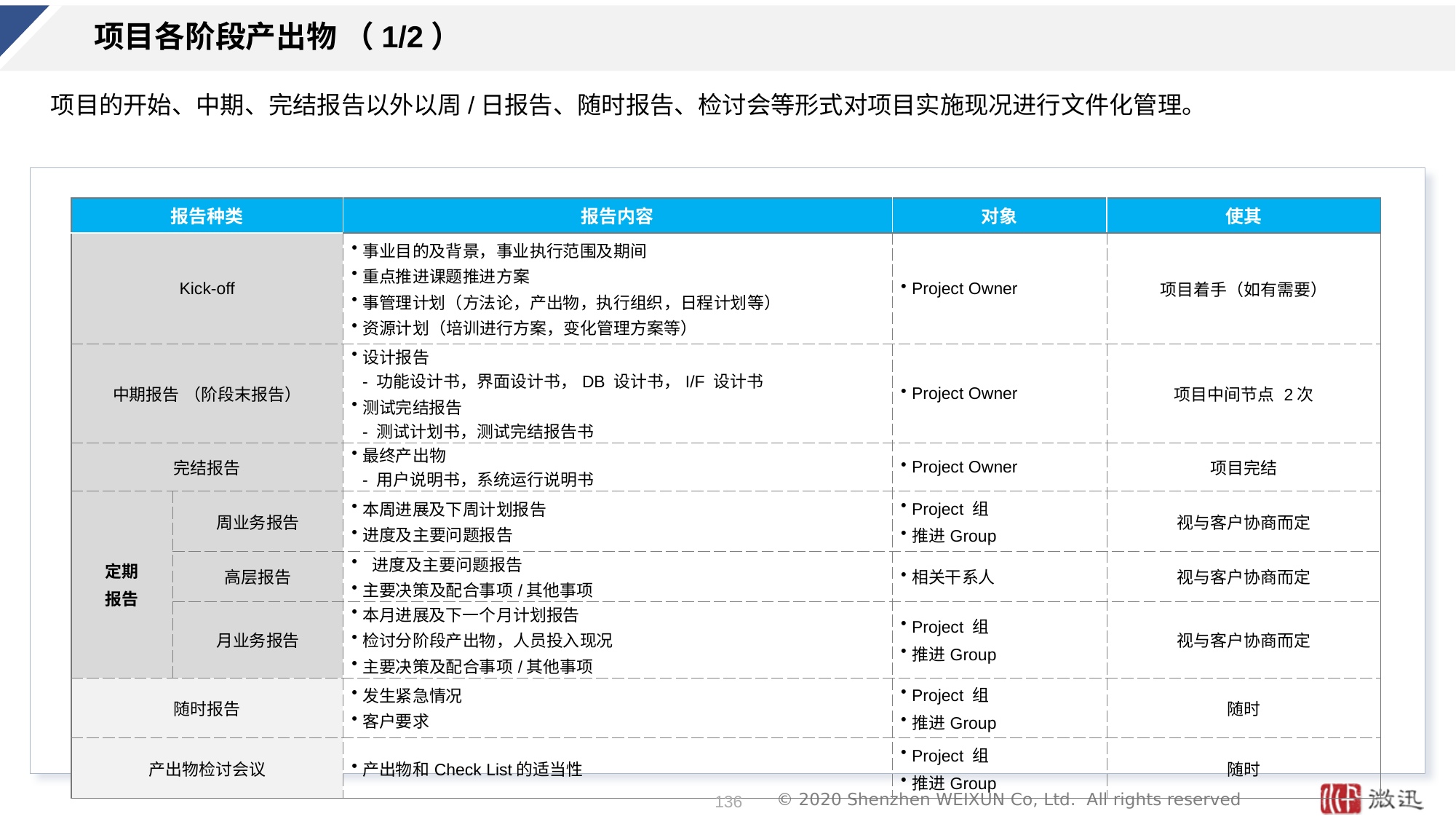

# 项目各阶段产出物 （1/2）
项目的开始、中期、完结报告以外以周/日报告、随时报告、检讨会等形式对项目实施现况进行文件化管理。
| 报告种类 |  | 报告内容 | 对象 | 使其 |
| --- | --- | --- | --- | --- |
| Kick-off |  | 事业目的及背景，事业执行范围及期间 重点推进课题推进方案 事管理计划（方法论，产出物，执行组织，日程计划等） 资源计划（培训进行方案，变化管理方案等） | Project Owner | 项目着手（如有需要） |
| 中期报告 （阶段末报告） |  | 设计报告 - 功能设计书，界面设计书，DB 设计书，I/F 设计书 测试完结报告 - 测试计划书，测试完结报告书 | Project Owner | 项目中间节点 2次 |
| 完结报告 |  | 最终产出物 - 用户说明书，系统运行说明书 | Project Owner | 项目完结 |
| 定期 报告 | 周业务报告 | 本周进展及下周计划报告 进度及主要问题报告 | Project 组 推进Group | 视与客户协商而定 |
|  | 高层报告 | 进度及主要问题报告 主要决策及配合事项/其他事项 | 相关干系人 | 视与客户协商而定 |
|  | 月业务报告 | 本月进展及下一个月计划报告 检讨分阶段产出物，人员投入现况 主要决策及配合事项/其他事项 | Project 组 推进Group | 视与客户协商而定 |
| 随时报告 |  | 发生紧急情况 客户要求 | Project 组 推进Group | 随时 |
| 产出物检讨会议 |  | 产出物和Check List的适当性 | Project 组 推进Group | 随时 |
136